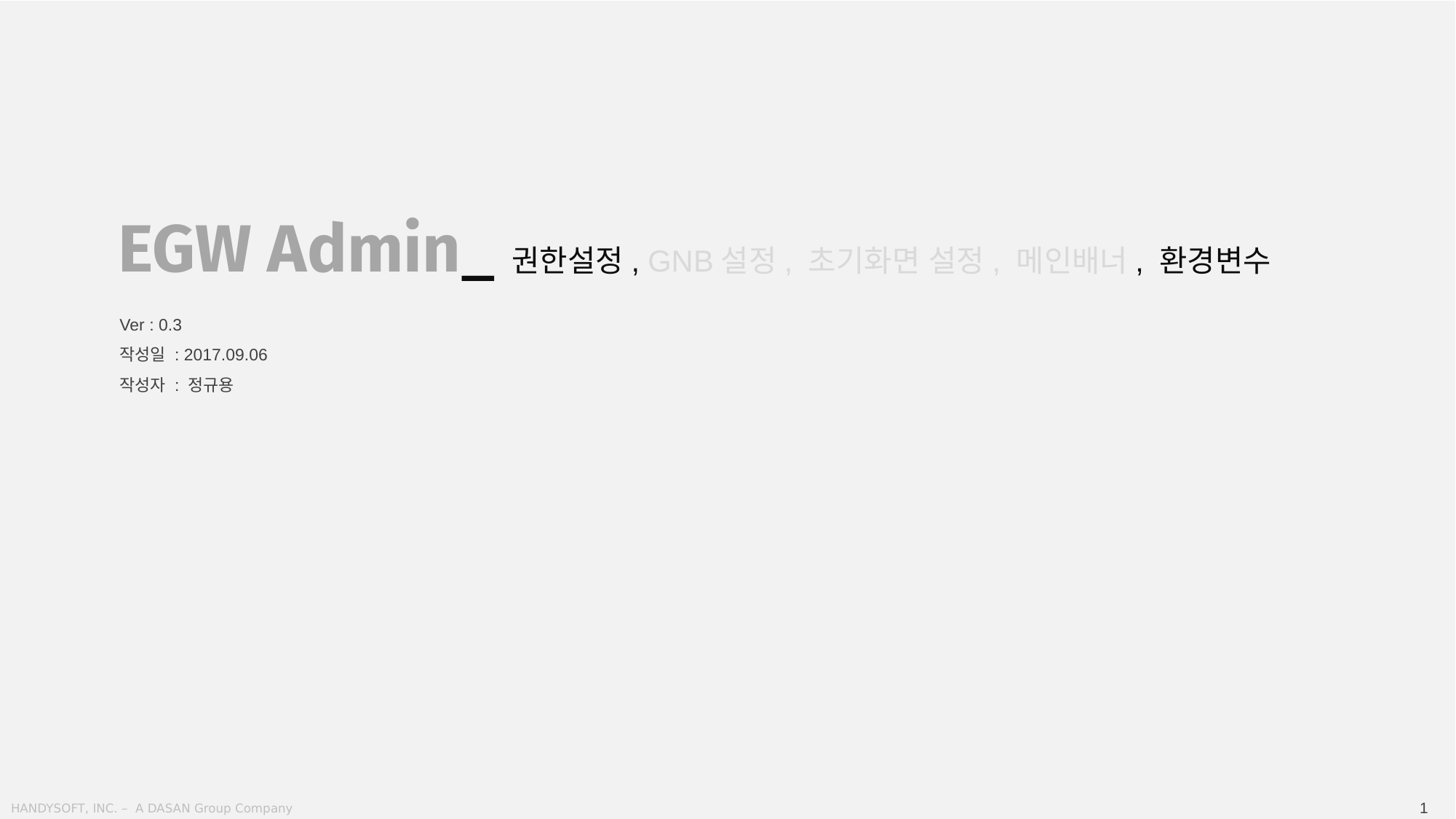

EGW Admin_권한설정, GNB설정, 초기화면 설정, 메인배너, 환경변수
Ver : 0.3
작성일 : 2017.09.06
작성자 : 정규용